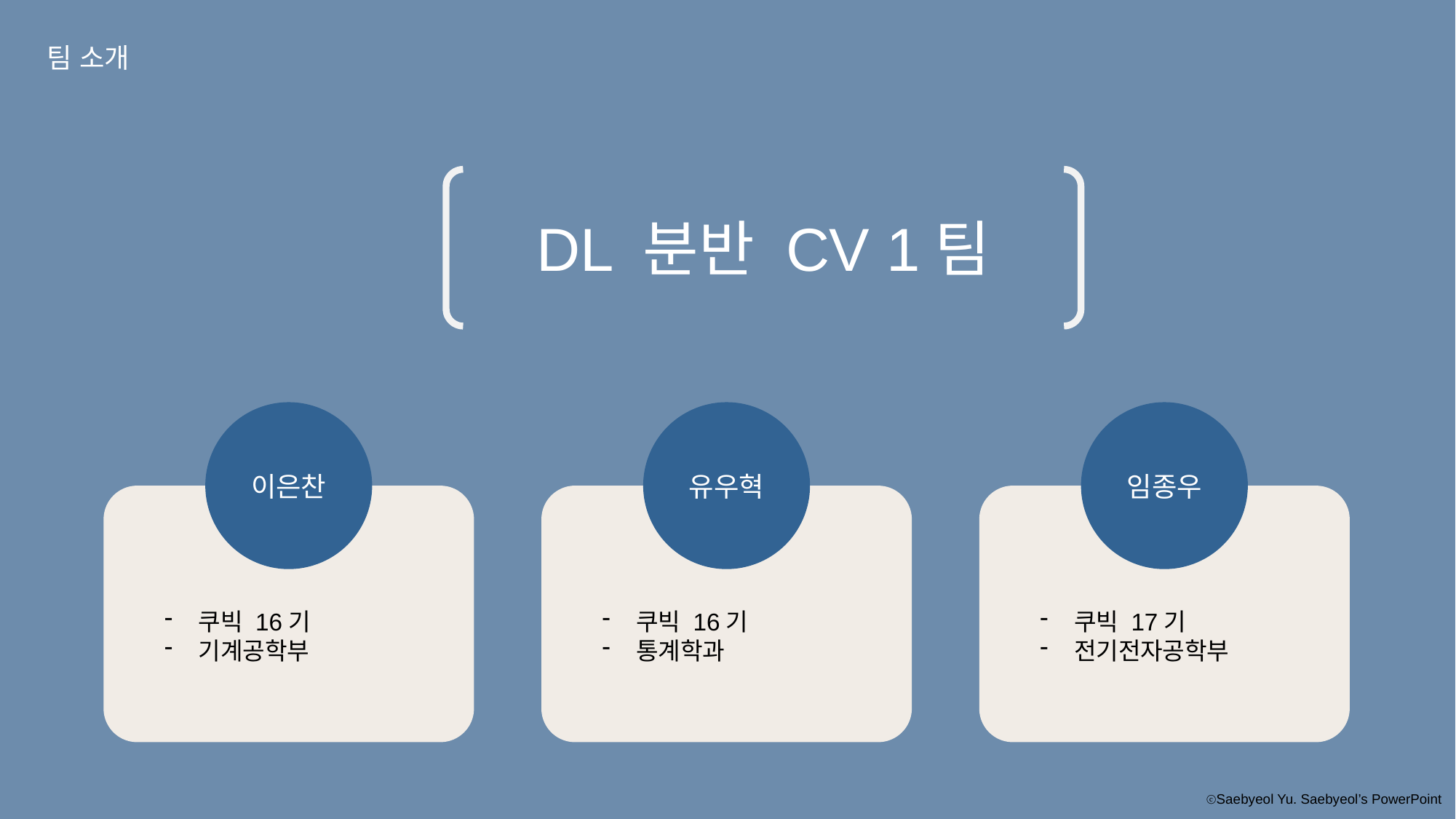

팀 소개

DL 분반 CV 1팀
이은찬

유우혁

임종우

쿠빅 16기
기계공학부
쿠빅 16기
통계학과
쿠빅 17기
전기전자공학부